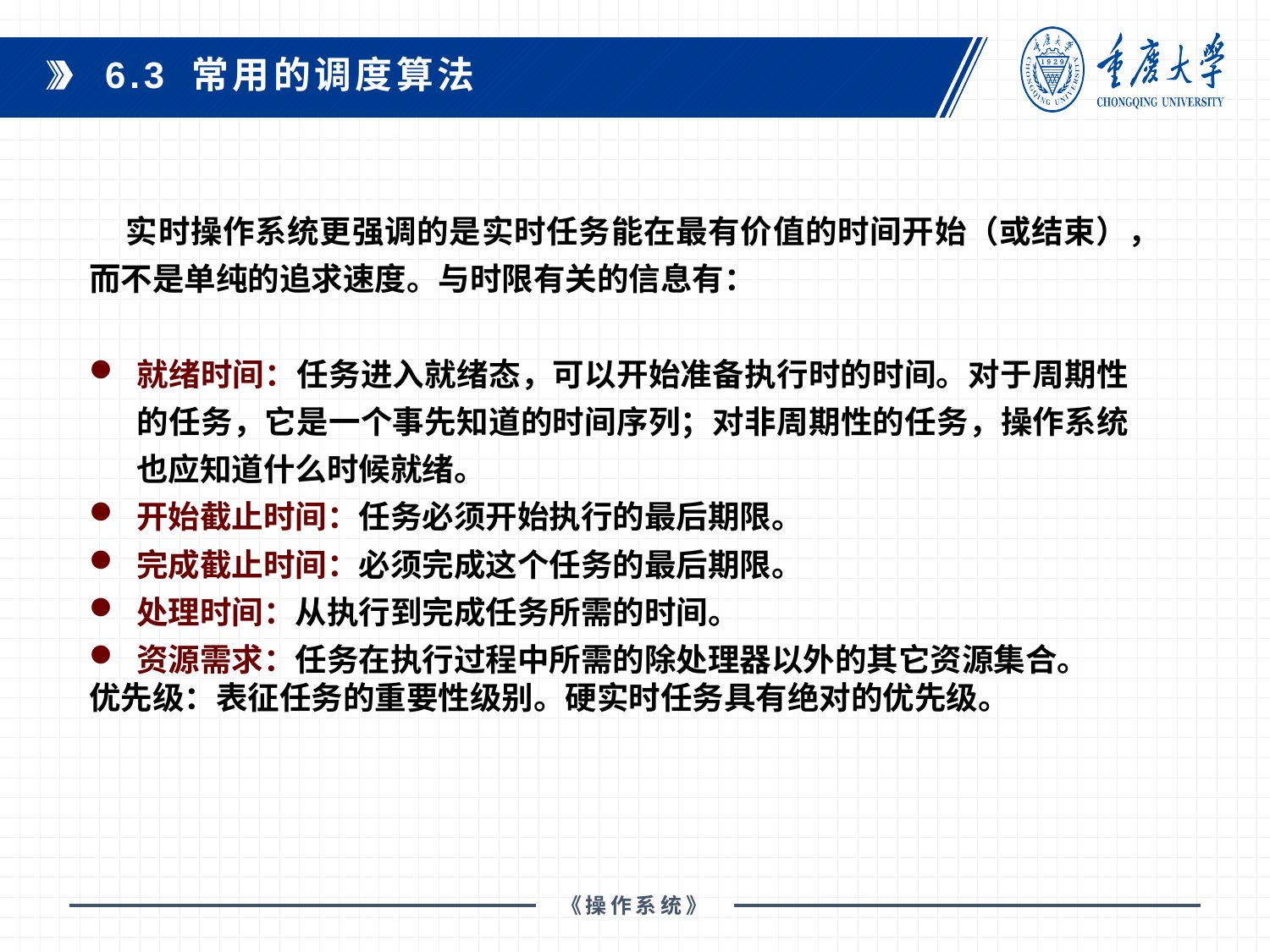

6.3 常用的调度算法
实时操作系统更强调的是实时任务能在最有价值的时间开始（或结束），而不是单纯的追求速度。与时限有关的信息有：

就绪时间：任务进入就绪态，可以开始准备执行时的时间。对于周期性的任务，它是一个事先知道的时间序列；对非周期性的任务，操作系统也应知道什么时候就绪。
开始截止时间：任务必须开始执行的最后期限。
完成截止时间：必须完成这个任务的最后期限。
处理时间：从执行到完成任务所需的时间。
资源需求：任务在执行过程中所需的除处理器以外的其它资源集合。
优先级：表征任务的重要性级别。硬实时任务具有绝对的优先级。